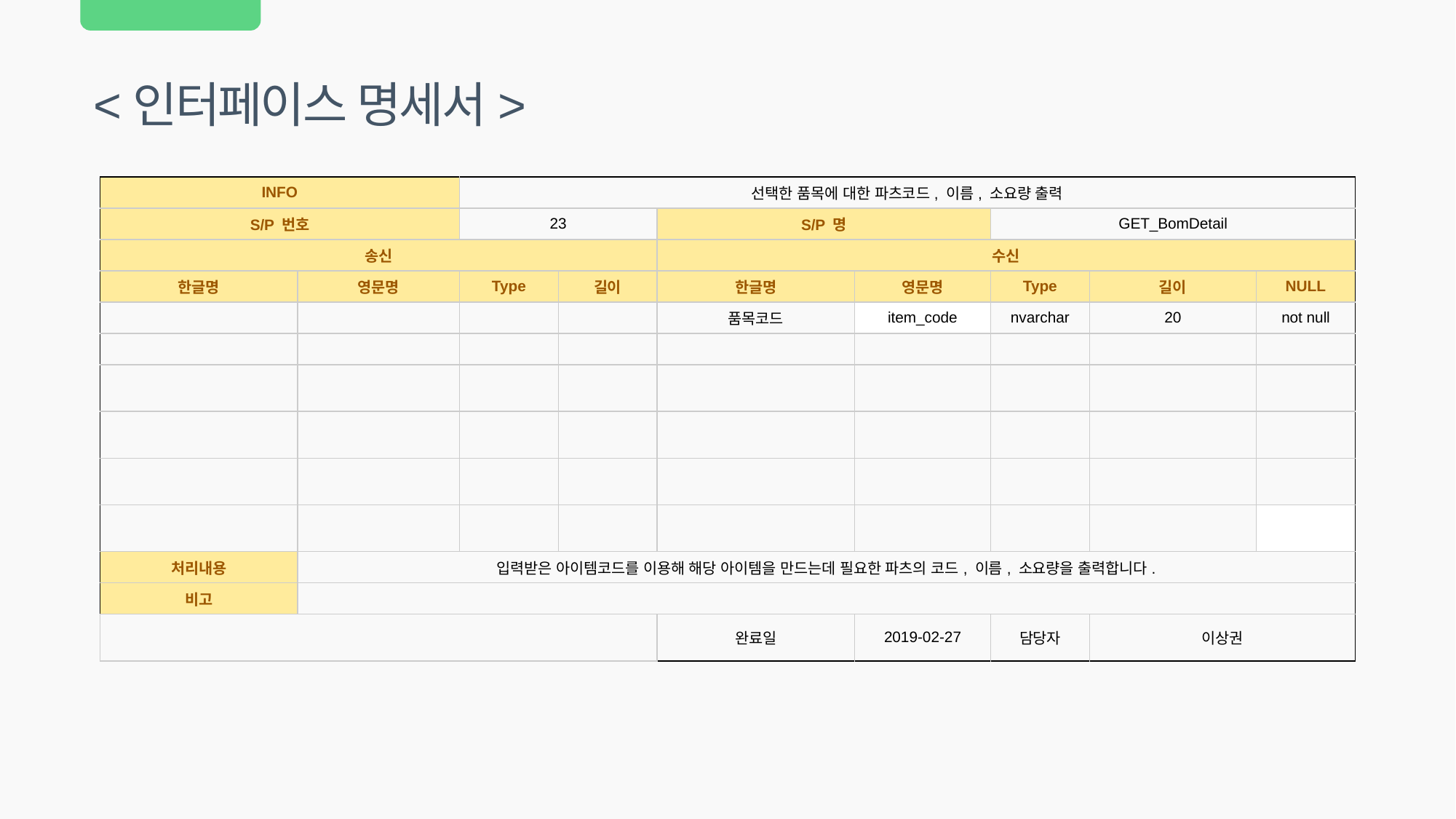

<인터페이스 명세서>
| INFO |  | 선택한 품목에 대한 파츠코드, 이름, 소요량 출력 |  |  |  |  |  |  |
| --- | --- | --- | --- | --- | --- | --- | --- | --- |
| S/P 번호 |  | 23 |  | S/P 명 |  | GET\_BomDetail |  |  |
| 송신 |  |  |  | 수신 |  |  |  |  |
| 한글명 | 영문명 | Type | 길이 | 한글명 | 영문명 | Type | 길이 | NULL |
|  |  |  |  | 품목코드 | item\_code | nvarchar | 20 | not null |
|  |  |  |  |  |  |  |  |  |
|  |  |  |  |  |  |  |  |  |
|  |  |  |  |  |  |  |  |  |
|  |  |  |  |  |  |  |  |  |
|  |  |  |  |  |  |  |  |  |
| 처리내용 | 입력받은 아이템코드를 이용해 해당 아이템을 만드는데 필요한 파츠의 코드, 이름, 소요량을 출력합니다. |  |  |  |  |  |  |  |
| 비고 |  |  |  |  |  |  |  |  |
|  |  |  |  | 완료일 | 2019-02-27 | 담당자 | 이상권 |  |